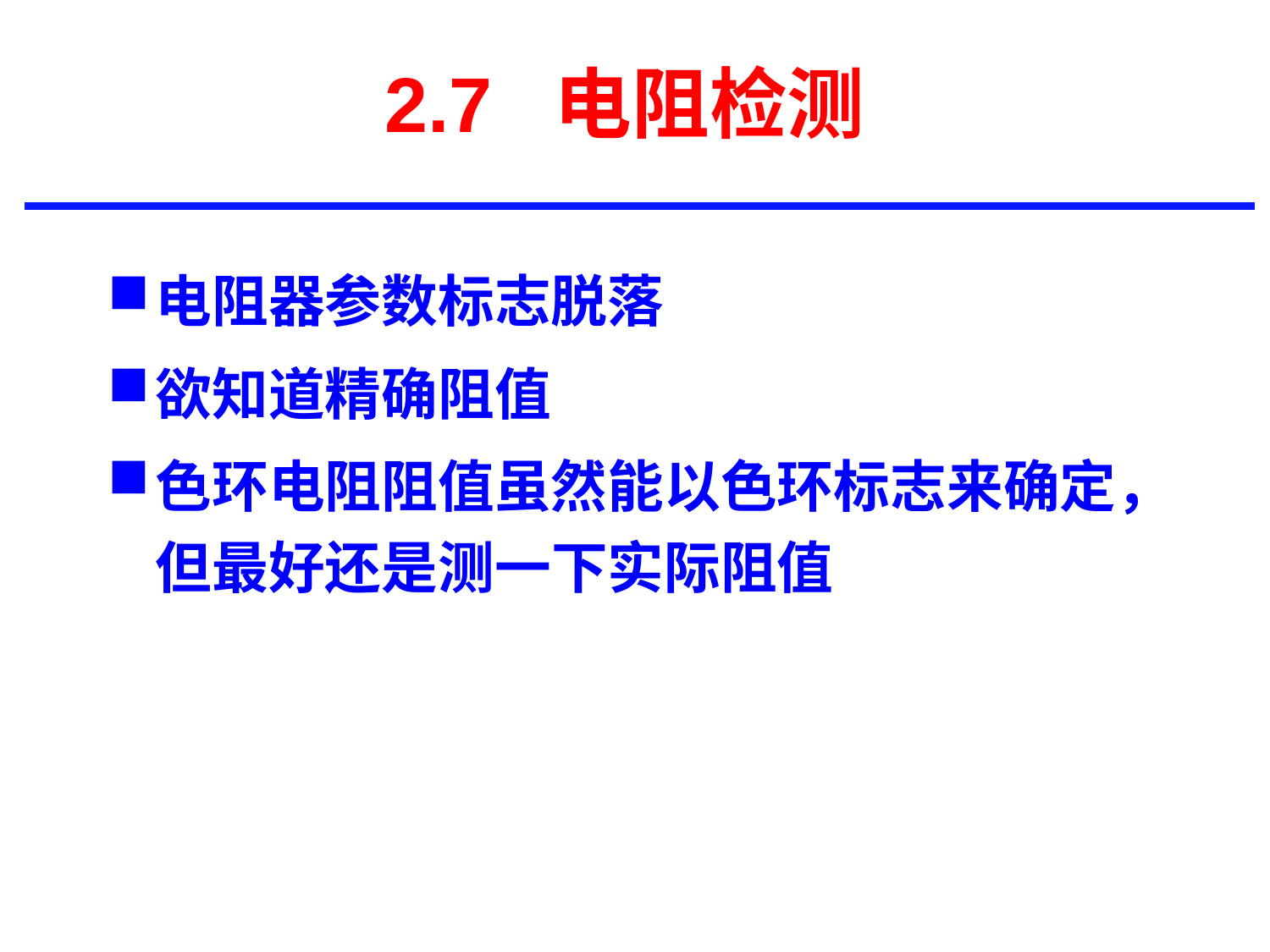

# 2.7  电阻检测
电阻器参数标志脱落
欲知道精确阻值
色环电阻阻值虽然能以色环标志来确定，但最好还是测一下实际阻值